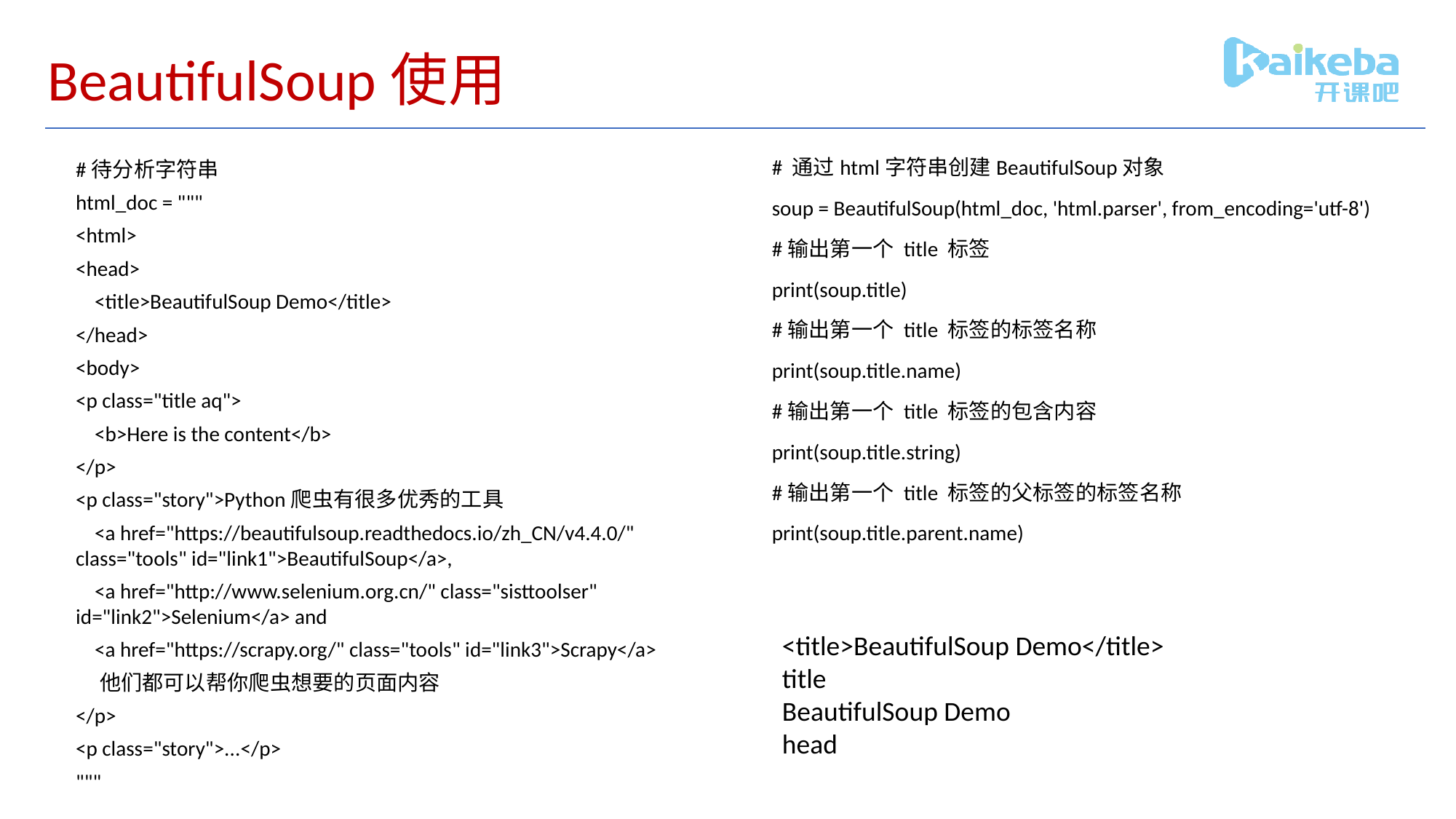

# BeautifulSoup使用
# 通过html字符串创建BeautifulSoup对象
soup = BeautifulSoup(html_doc, 'html.parser', from_encoding='utf-8')
#输出第一个 title 标签
print(soup.title)
#输出第一个 title 标签的标签名称
print(soup.title.name)
#输出第一个 title 标签的包含内容
print(soup.title.string)
#输出第一个 title 标签的父标签的标签名称
print(soup.title.parent.name)
#待分析字符串
html_doc = """
<html>
<head>
    <title>BeautifulSoup Demo</title>
</head>
<body>
<p class="title aq">
    <b>Here is the content</b>
</p>
<p class="story">Python爬虫有很多优秀的工具
    <a href="https://beautifulsoup.readthedocs.io/zh_CN/v4.4.0/" class="tools" id="link1">BeautifulSoup</a>,
    <a href="http://www.selenium.org.cn/" class="sisttoolser" id="link2">Selenium</a> and
    <a href="https://scrapy.org/" class="tools" id="link3">Scrapy</a>
    他们都可以帮你爬虫想要的页面内容
</p>
<p class="story">...</p>
"""
<title>BeautifulSoup Demo</title>
title
BeautifulSoup Demo
head